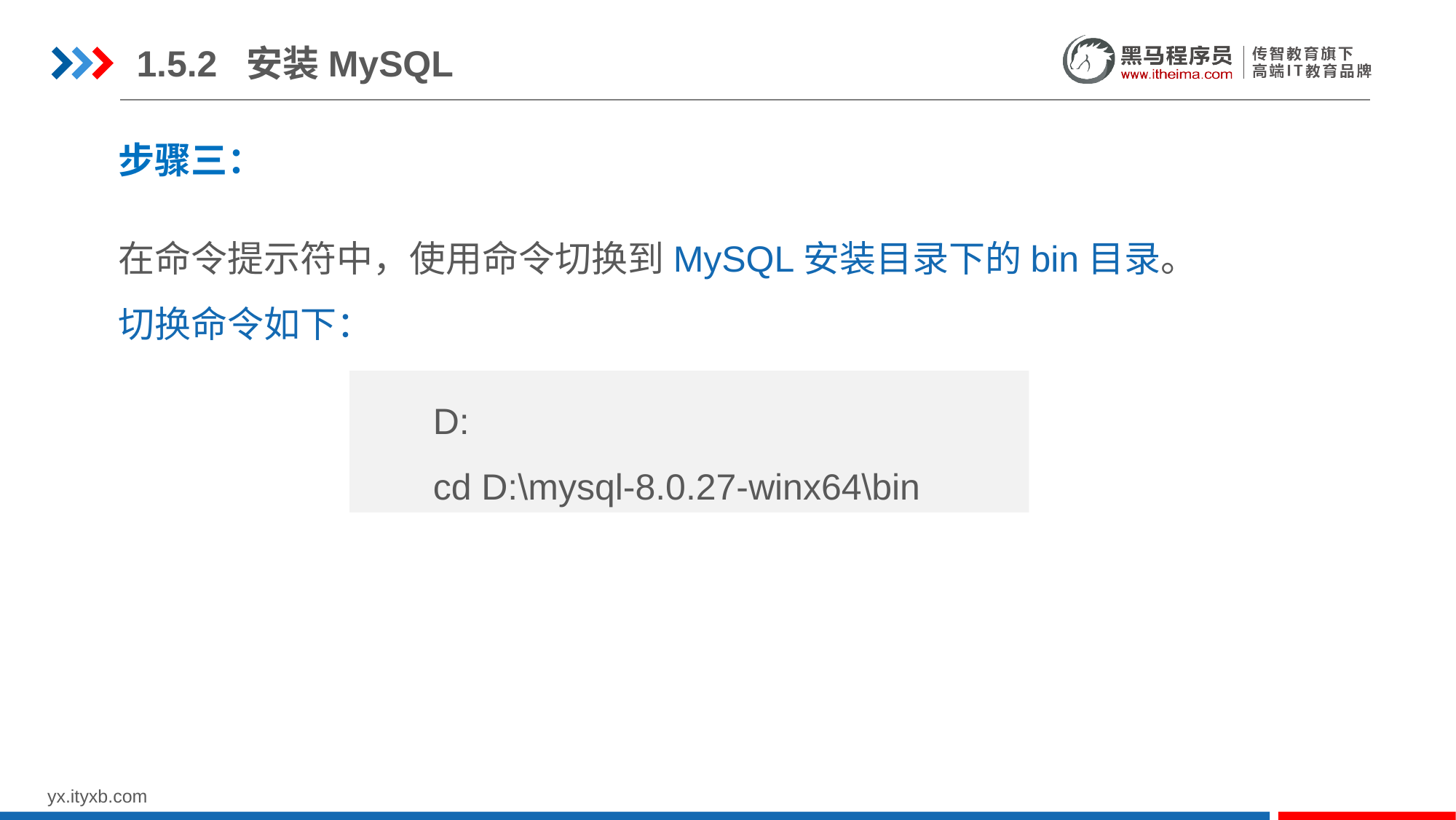

1.5.2  安装MySQL
步骤三：
在命令提示符中，使用命令切换到MySQL安装目录下的bin目录。
切换命令如下：
D:
cd D:\mysql-8.0.27-winx64\bin